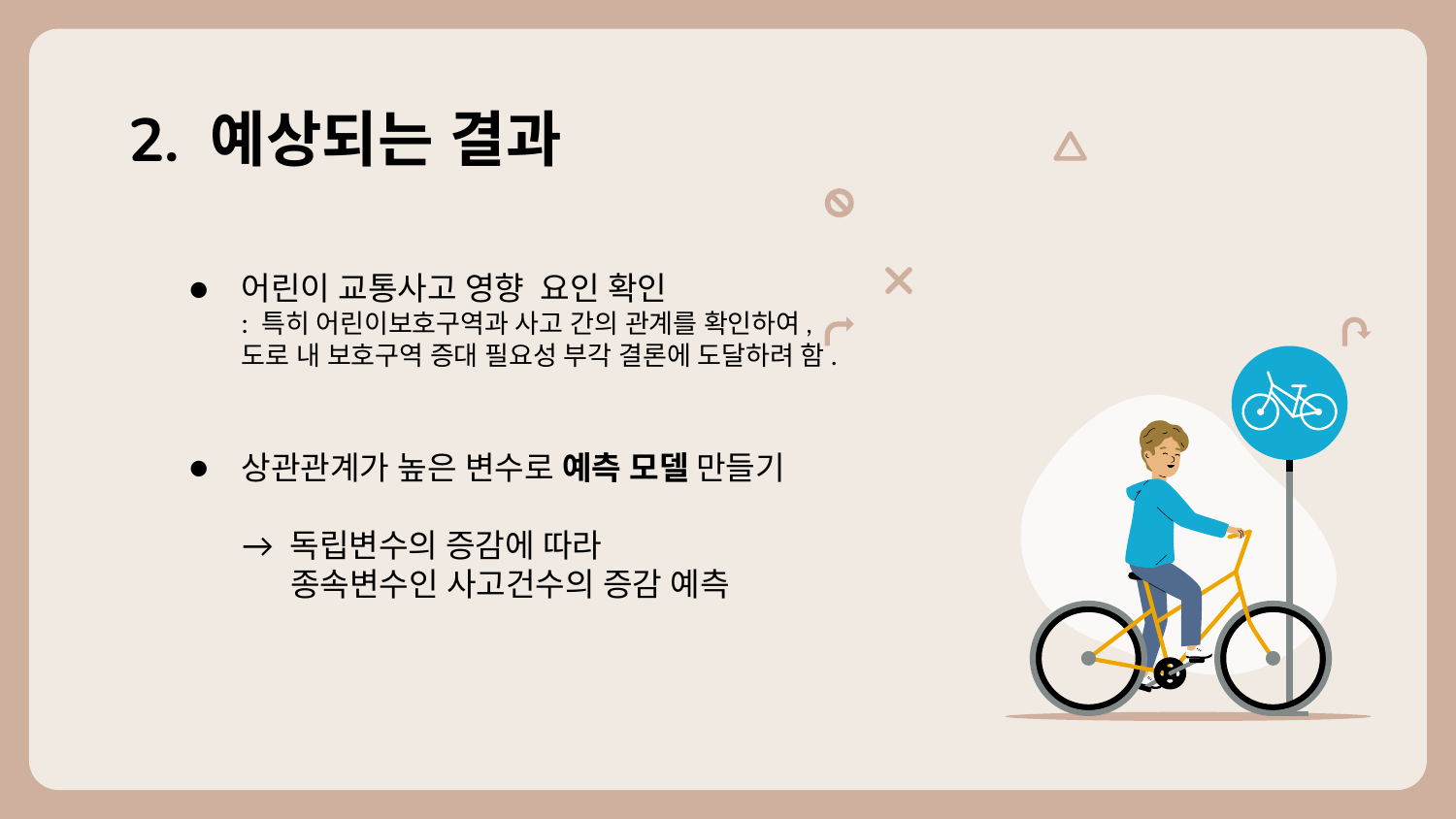

# 2. 예상되는 결과

어린이 교통사고 영향  요인 확인
: 특히 어린이보호구역과 사고 간의 관계를 확인하여,
도로 내 보호구역 증대 필요성 부각 결론에 도달하려 함.

상관관계가 높은 변수로 예측 모델 만들기

→ 독립변수의 증감에 따라
     종속변수인 사고건수의 증감 예측